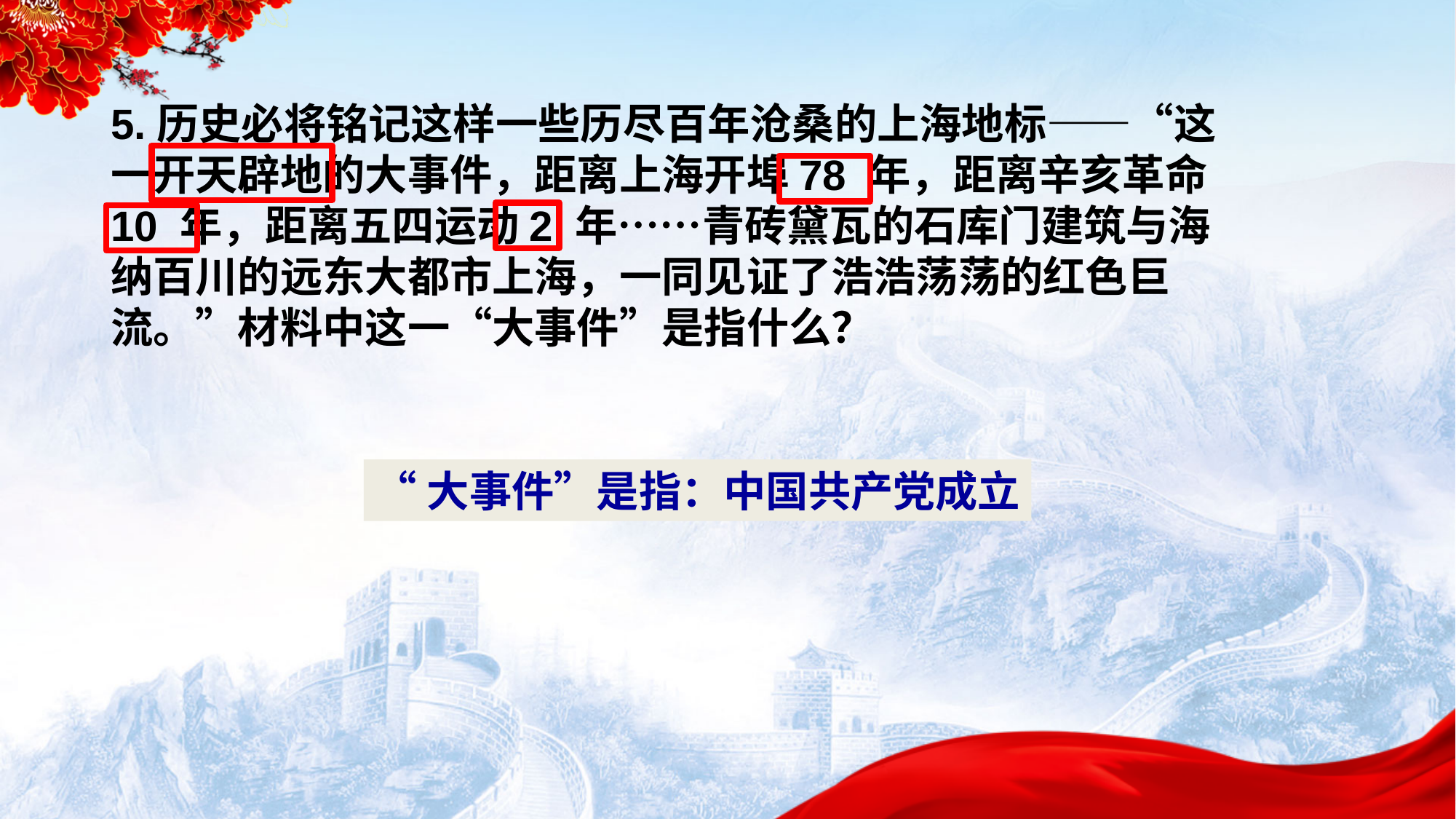

5.历史必将铭记这样一些历尽百年沧桑的上海地标——“这一开天辟地的大事件，距离上海开埠78 年，距离辛亥革命10 年，距离五四运动2 年……青砖黛瓦的石库门建筑与海纳百川的远东大都市上海，一同见证了浩浩荡荡的红色巨流。”材料中这一“大事件”是指什么？

“大事件”是指：中国共产党成立